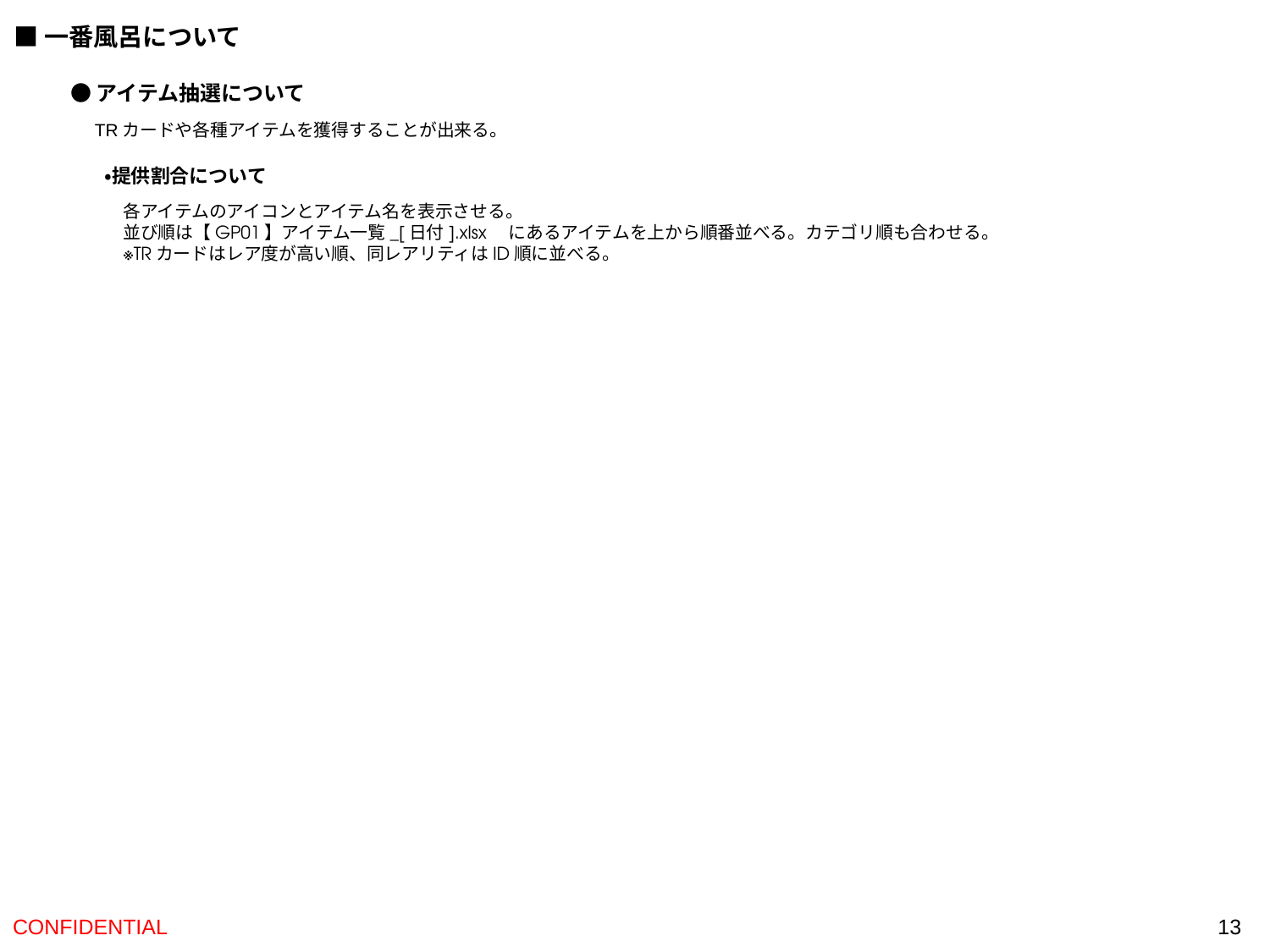

■一番風呂について
●アイテム抽選について
TRカードや各種アイテムを獲得することが出来る。
・提供割合について
各アイテムのアイコンとアイテム名を表示させる。
並び順は【GP01】アイテム一覧_[日付].xlsx　にあるアイテムを上から順番並べる。カテゴリ順も合わせる。
※TRカードはレア度が高い順、同レアリティはID順に並べる。

13
CONFIDENTIAL